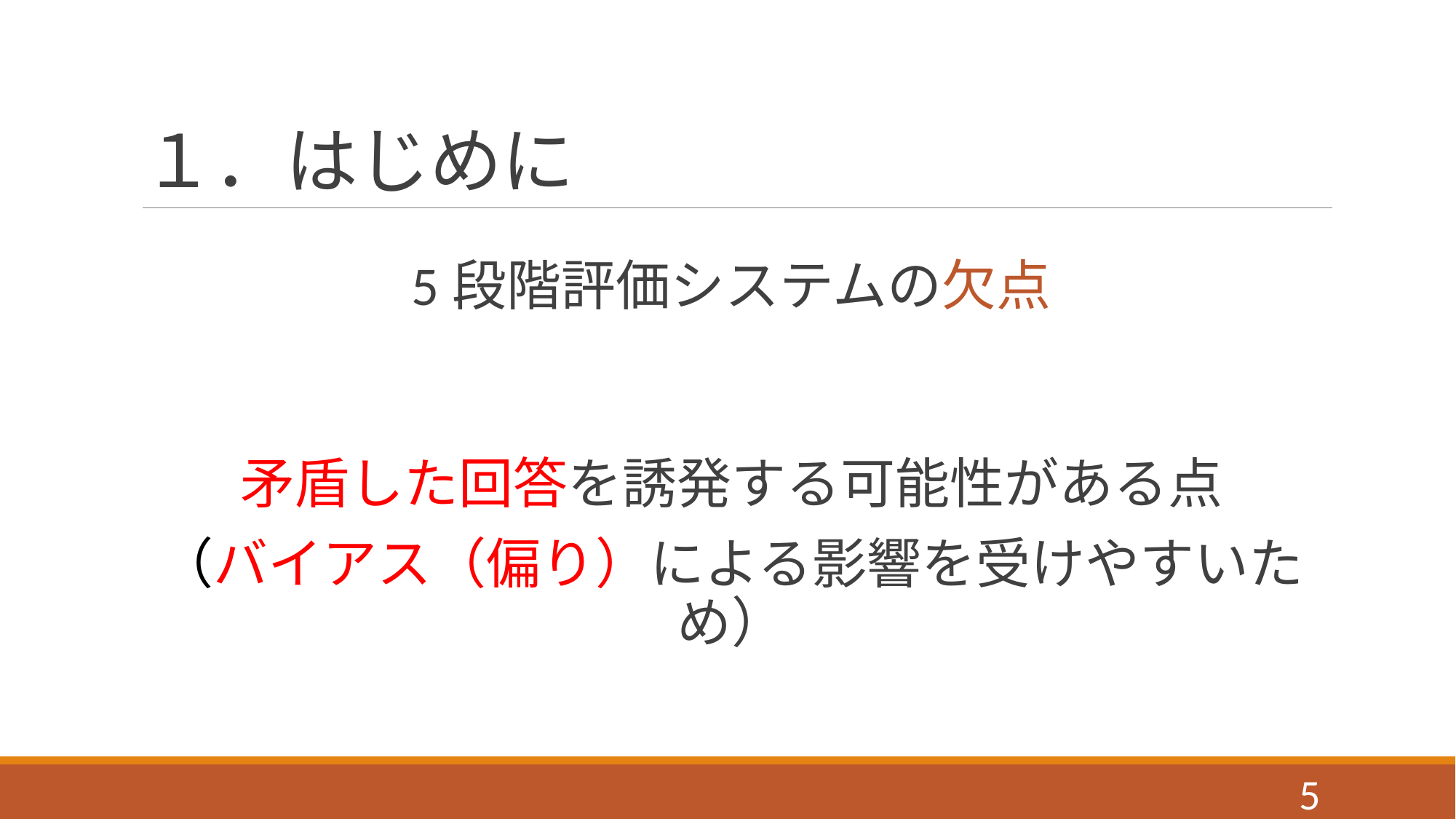

# １．はじめに
5段階評価システムの欠点

矛盾した回答を誘発する可能性がある点
（バイアス（偏り）による影響を受けやすいため）

5